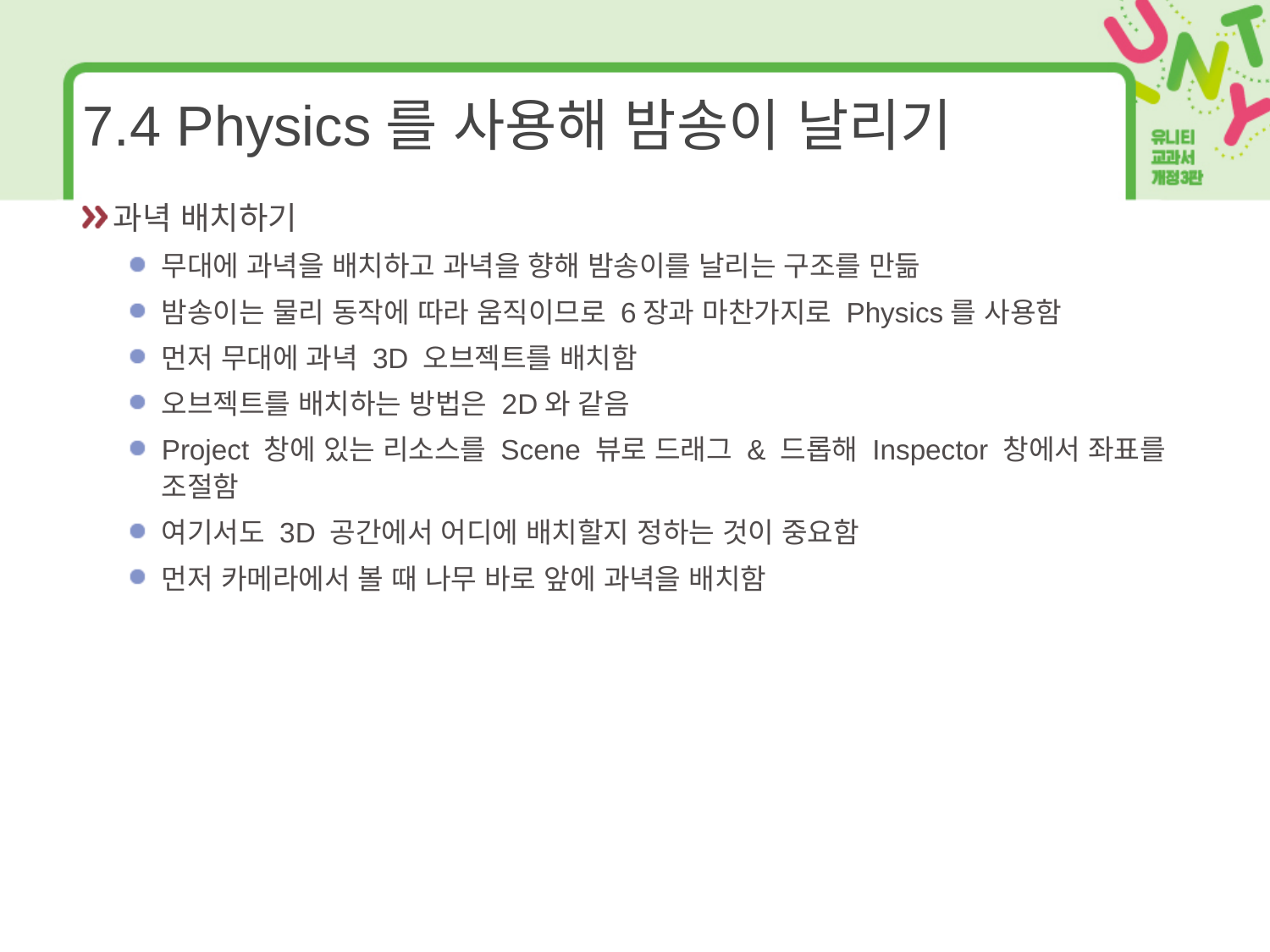

# 7.4 Physics를 사용해 밤송이 날리기
과녁 배치하기
무대에 과녁을 배치하고 과녁을 향해 밤송이를 날리는 구조를 만듦
밤송이는 물리 동작에 따라 움직이므로 6장과 마찬가지로 Physics를 사용함
먼저 무대에 과녁 3D 오브젝트를 배치함
오브젝트를 배치하는 방법은 2D와 같음
Project 창에 있는 리소스를 Scene 뷰로 드래그 & 드롭해 Inspector 창에서 좌표를 조절함
여기서도 3D 공간에서 어디에 배치할지 정하는 것이 중요함
먼저 카메라에서 볼 때 나무 바로 앞에 과녁을 배치함